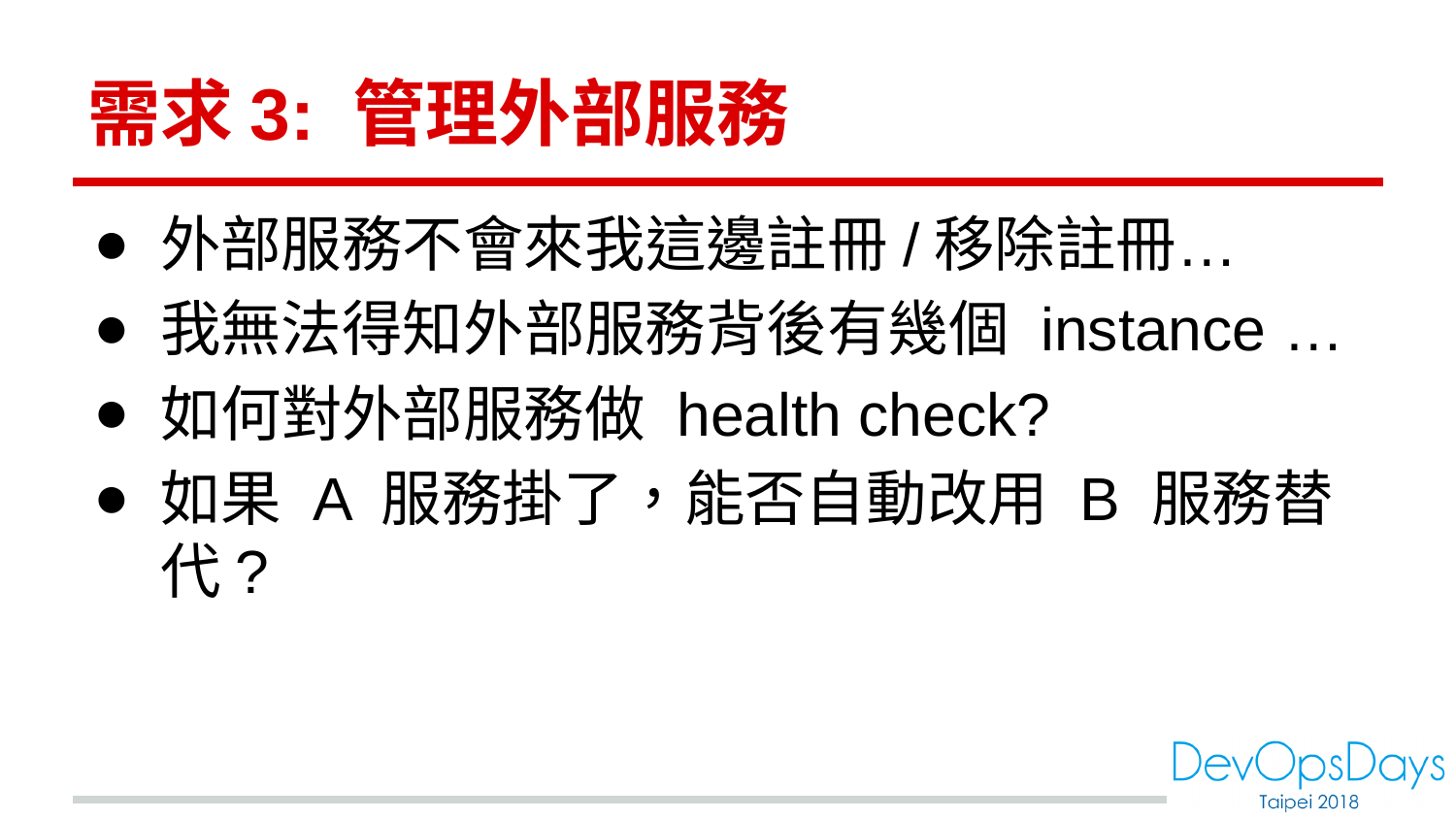

# 需求3: 管理外部服務
外部服務不會來我這邊註冊/移除註冊…
我無法得知外部服務背後有幾個 instance …
如何對外部服務做 health check?
如果 A 服務掛了，能否自動改用 B 服務替代?